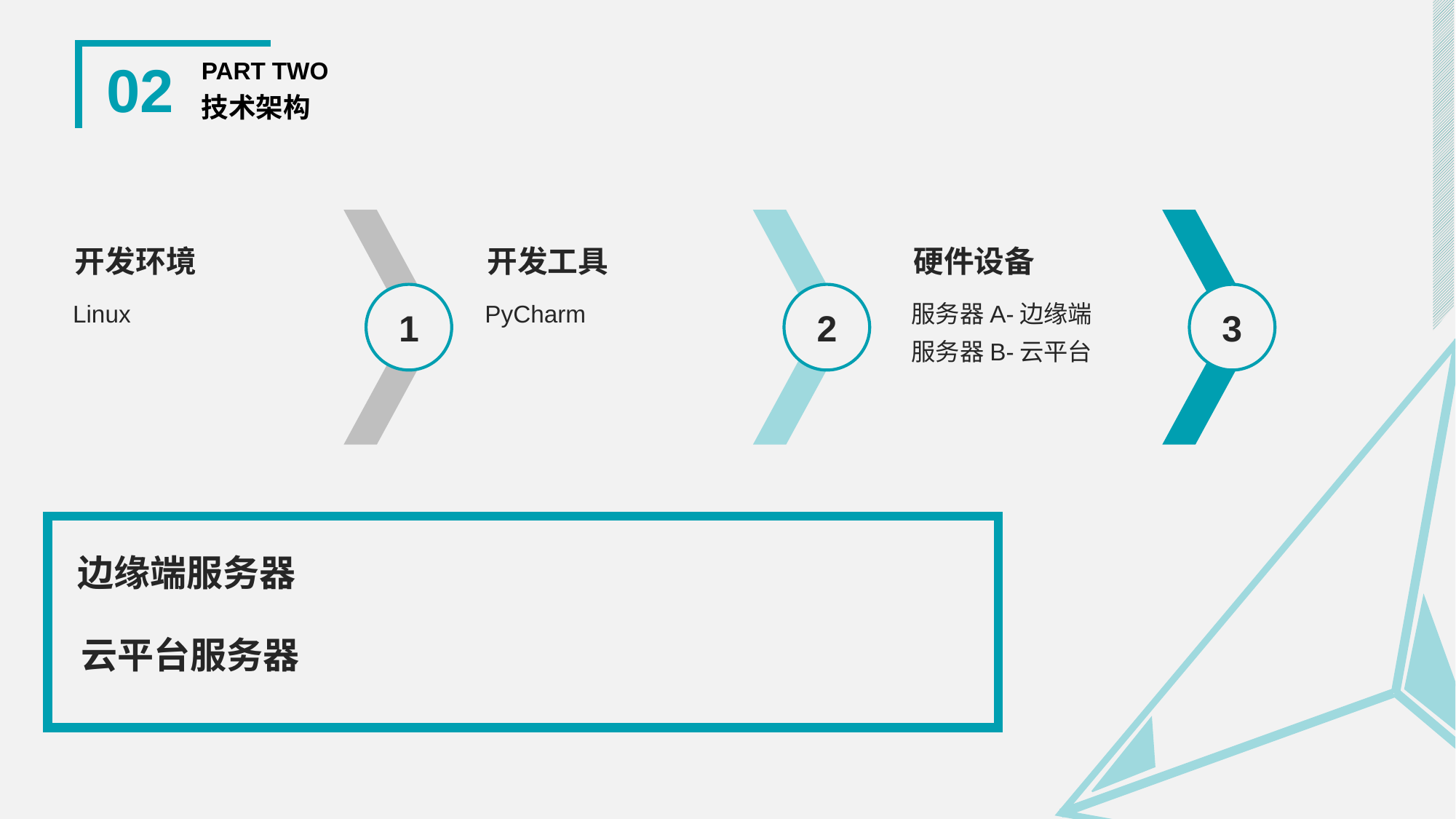

02
PART TWO
技术架构

开发环境
开发工具
硬件设备
Linux
1
PyCharm
2
服务器A-边缘端
服务器B-云平台
3

边缘端服务器
云平台服务器